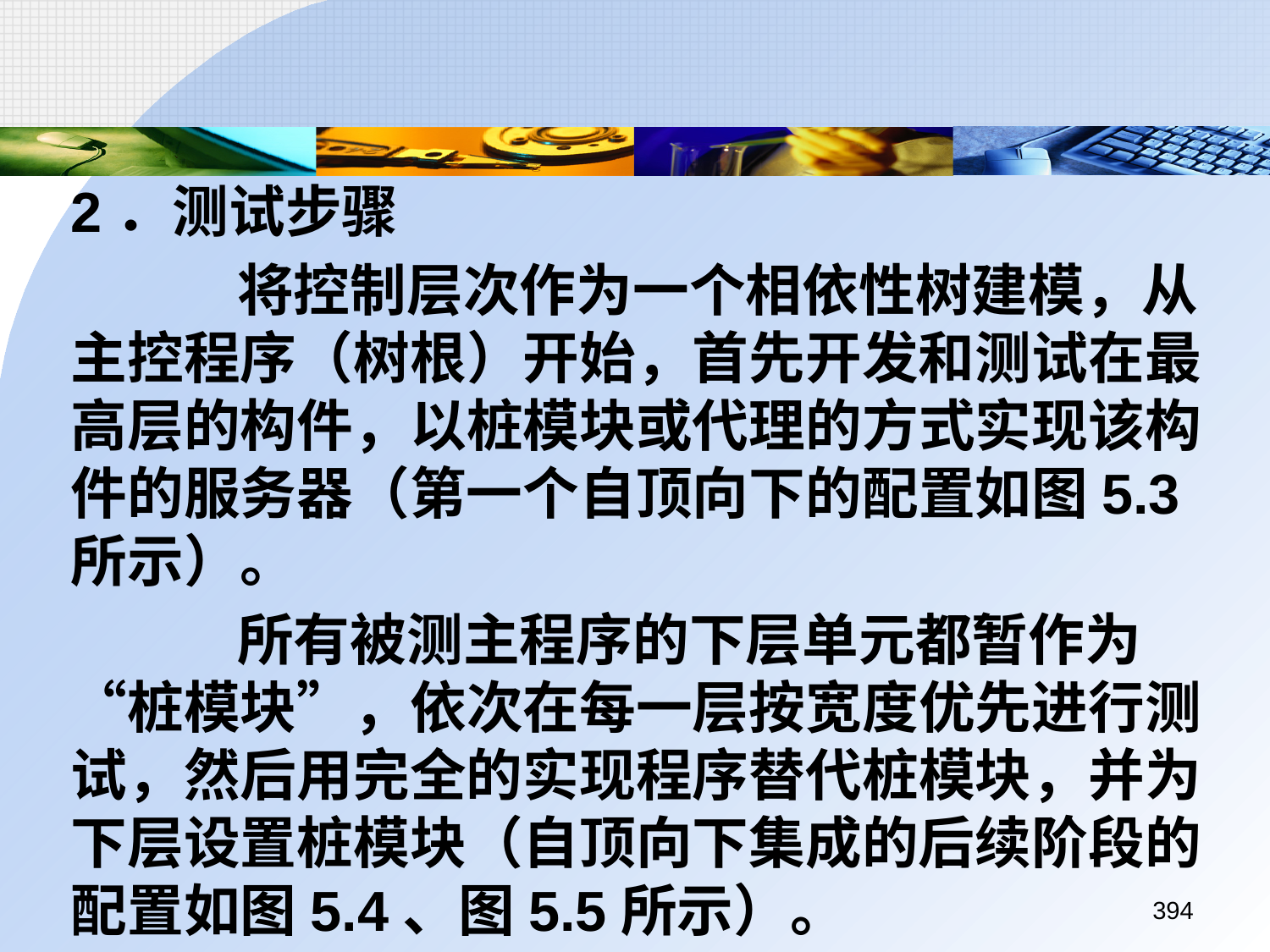

2．测试步骤
		  将控制层次作为一个相依性树建模，从主控程序（树根）开始，首先开发和测试在最高层的构件，以桩模块或代理的方式实现该构件的服务器（第一个自顶向下的配置如图5.3所示）。
		  所有被测主程序的下层单元都暂作为“桩模块”，依次在每一层按宽度优先进行测试，然后用完全的实现程序替代桩模块，并为下层设置桩模块（自顶向下集成的后续阶段的配置如图5.4、图5.5所示）。
394